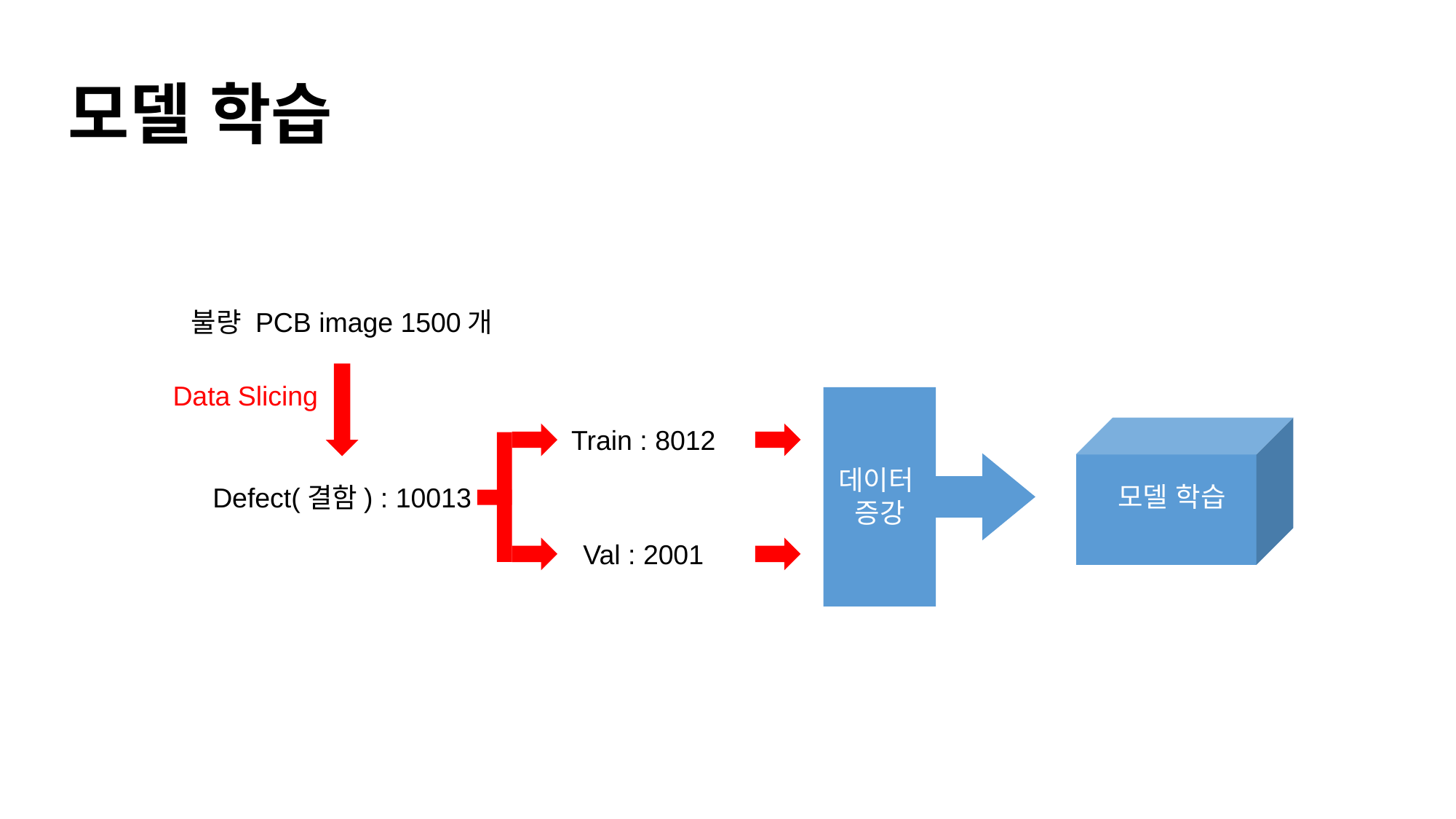

# 모델 학습
불량 PCB image 1500개
Data Slicing

Train : 8012

데이터
증강
모델 학습
Defect(결함) : 10013

Val : 2001